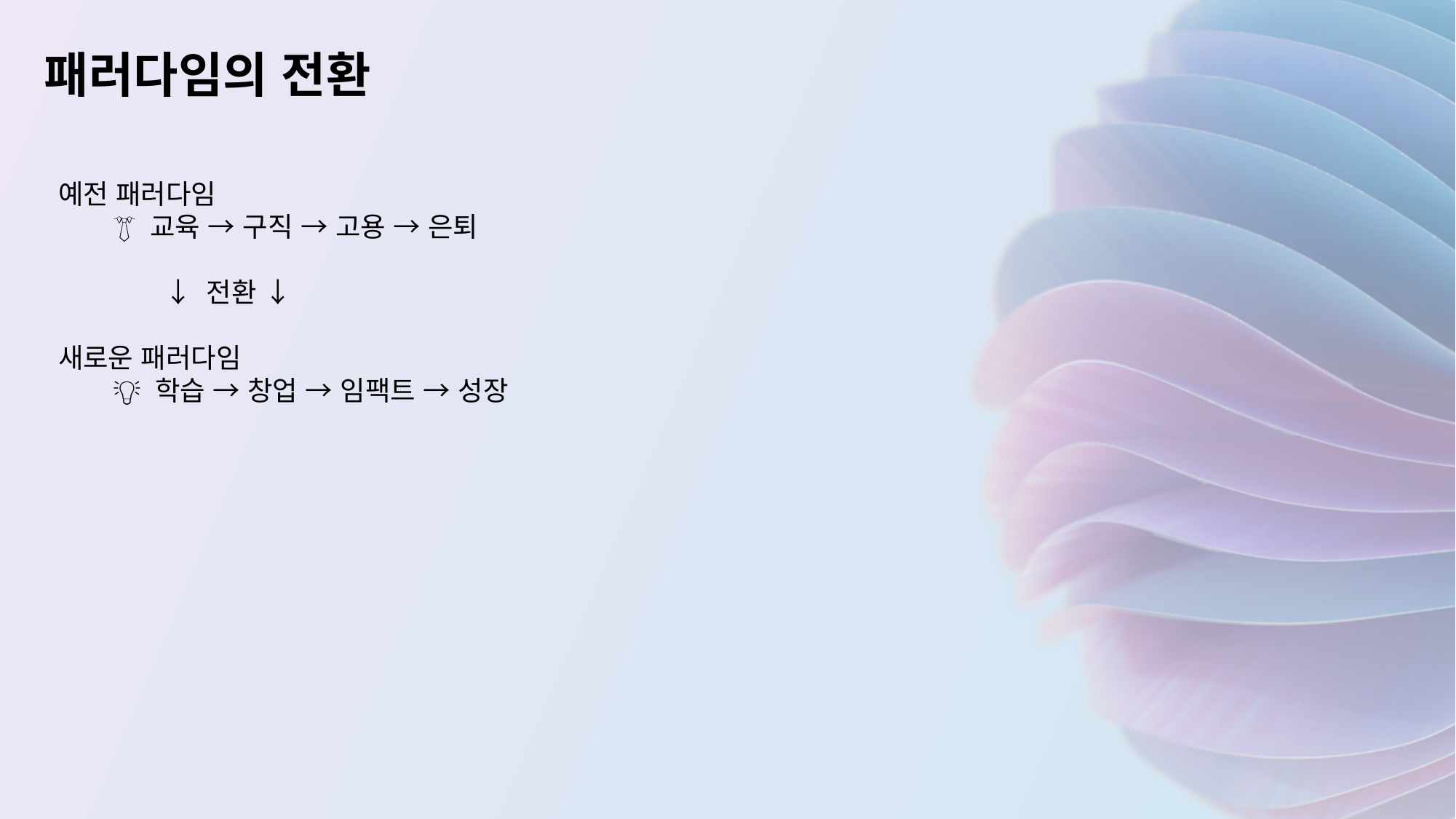

패러다임의 전환
예전 패러다임
👔 교육 → 구직 → 고용 → 은퇴

              ↓ 전환 ↓

새로운 패러다임
💡 학습 → 창업 → 임팩트 → 성장